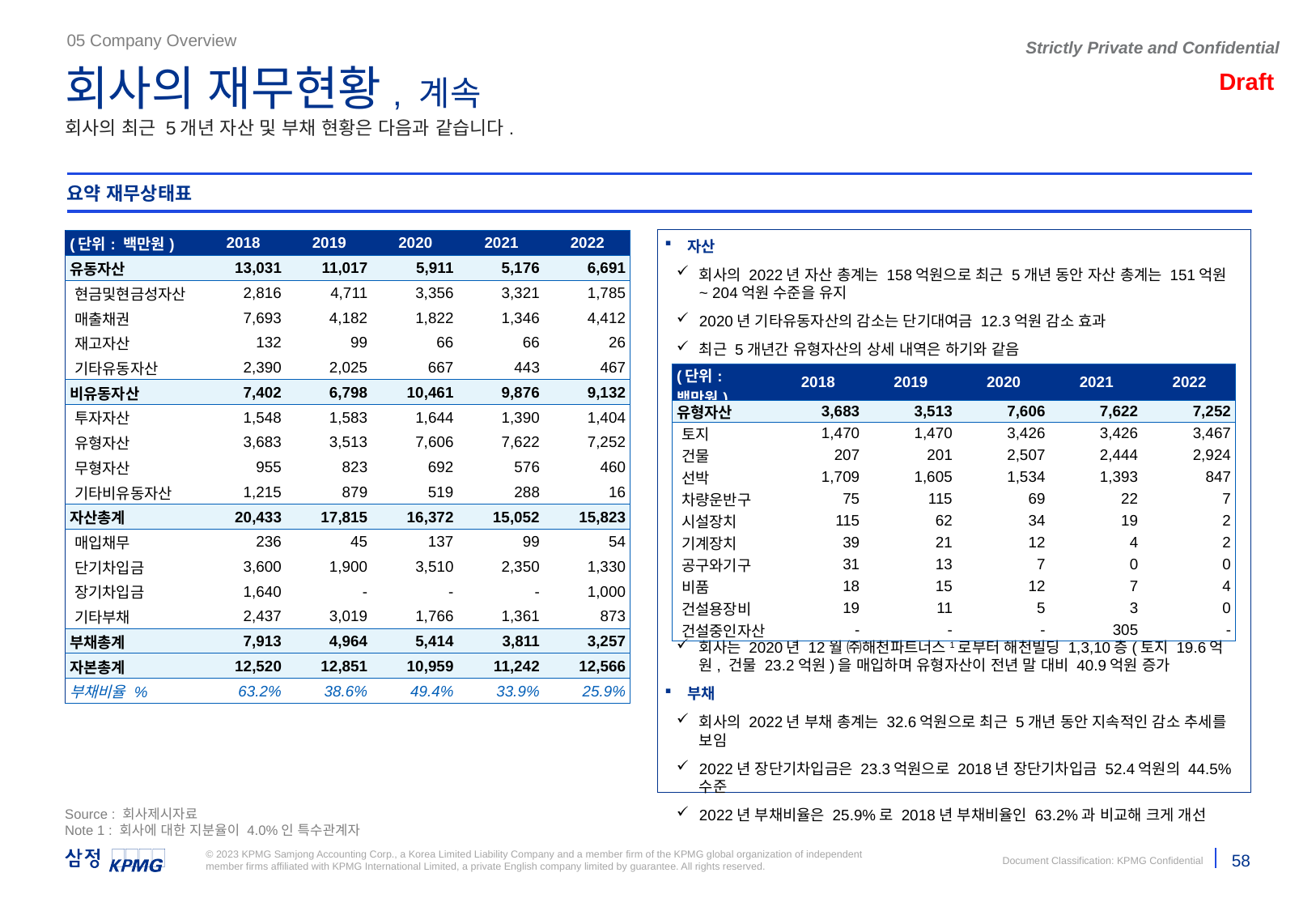

05 Company Overview
회사의 재무현황, 계속
회사의 최근 5개년 자산 및 부채 현황은 다음과 같습니다.
요약 재무상태표
자산
회사의 2022년 자산 총계는 158억원으로 최근 5개년 동안 자산 총계는 151억원 ~ 204억원 수준을 유지
2020년 기타유동자산의 감소는 단기대여금 12.3억원 감소 효과
최근 5개년간 유형자산의 상세 내역은 하기와 같음

회사는 2020년 12월 ㈜해천파트너스1로부터 해천빌딩 1,3,10층(토지 19.6억원, 건물 23.2억원)을 매입하며 유형자산이 전년 말 대비 40.9억원 증가
부채
회사의 2022년 부채 총계는 32.6억원으로 최근 5개년 동안 지속적인 감소 추세를 보임
2022년 장단기차입금은 23.3억원으로 2018년 장단기차입금 52.4억원의 44.5% 수준
2022년 부채비율은 25.9%로 2018년 부채비율인 63.2%과 비교해 크게 개선

| (단위: 백만원) | 2018 | 2019 | 2020 | 2021 | 2022 |
| --- | --- | --- | --- | --- | --- |
| 유동자산 | 13,031 | 11,017 | 5,911 | 5,176 | 6,691 |
| 현금및현금성자산 | 2,816 | 4,711 | 3,356 | 3,321 | 1,785 |
| 매출채권 | 7,693 | 4,182 | 1,822 | 1,346 | 4,412 |
| 재고자산 | 132 | 99 | 66 | 66 | 26 |
| 기타유동자산 | 2,390 | 2,025 | 667 | 443 | 467 |
| 비유동자산 | 7,402 | 6,798 | 10,461 | 9,876 | 9,132 |
| 투자자산 | 1,548 | 1,583 | 1,644 | 1,390 | 1,404 |
| 유형자산 | 3,683 | 3,513 | 7,606 | 7,622 | 7,252 |
| 무형자산 | 955 | 823 | 692 | 576 | 460 |
| 기타비유동자산 | 1,215 | 879 | 519 | 288 | 16 |
| 자산총계 | 20,433 | 17,815 | 16,372 | 15,052 | 15,823 |
| 매입채무 | 236 | 45 | 137 | 99 | 54 |
| 단기차입금 | 3,600 | 1,900 | 3,510 | 2,350 | 1,330 |
| 장기차입금 | 1,640 | - | - | - | 1,000 |
| 기타부채 | 2,437 | 3,019 | 1,766 | 1,361 | 873 |
| 부채총계 | 7,913 | 4,964 | 5,414 | 3,811 | 3,257 |
| 자본총계 | 12,520 | 12,851 | 10,959 | 11,242 | 12,566 |
| 부채비율 % | 63.2% | 38.6% | 49.4% | 33.9% | 25.9% |
| (단위: 백만원) | 2018 | 2019 | 2020 | 2021 | 2022 |
| --- | --- | --- | --- | --- | --- |
| 유형자산 | 3,683 | 3,513 | 7,606 | 7,622 | 7,252 |
| 토지 | 1,470 | 1,470 | 3,426 | 3,426 | 3,467 |
| 건물 | 207 | 201 | 2,507 | 2,444 | 2,924 |
| 선박 | 1,709 | 1,605 | 1,534 | 1,393 | 847 |
| 차량운반구 | 75 | 115 | 69 | 22 | 7 |
| 시설장치 | 115 | 62 | 34 | 19 | 2 |
| 기계장치 | 39 | 21 | 12 | 4 | 2 |
| 공구와기구 | 31 | 13 | 7 | 0 | 0 |
| 비품 | 18 | 15 | 12 | 7 | 4 |
| 건설용장비 | 19 | 11 | 5 | 3 | 0 |
| 건설중인자산 | - | - | - | 305 | - |
Source : 회사제시자료
Note 1 : 회사에 대한 지분율이 4.0%인 특수관계자